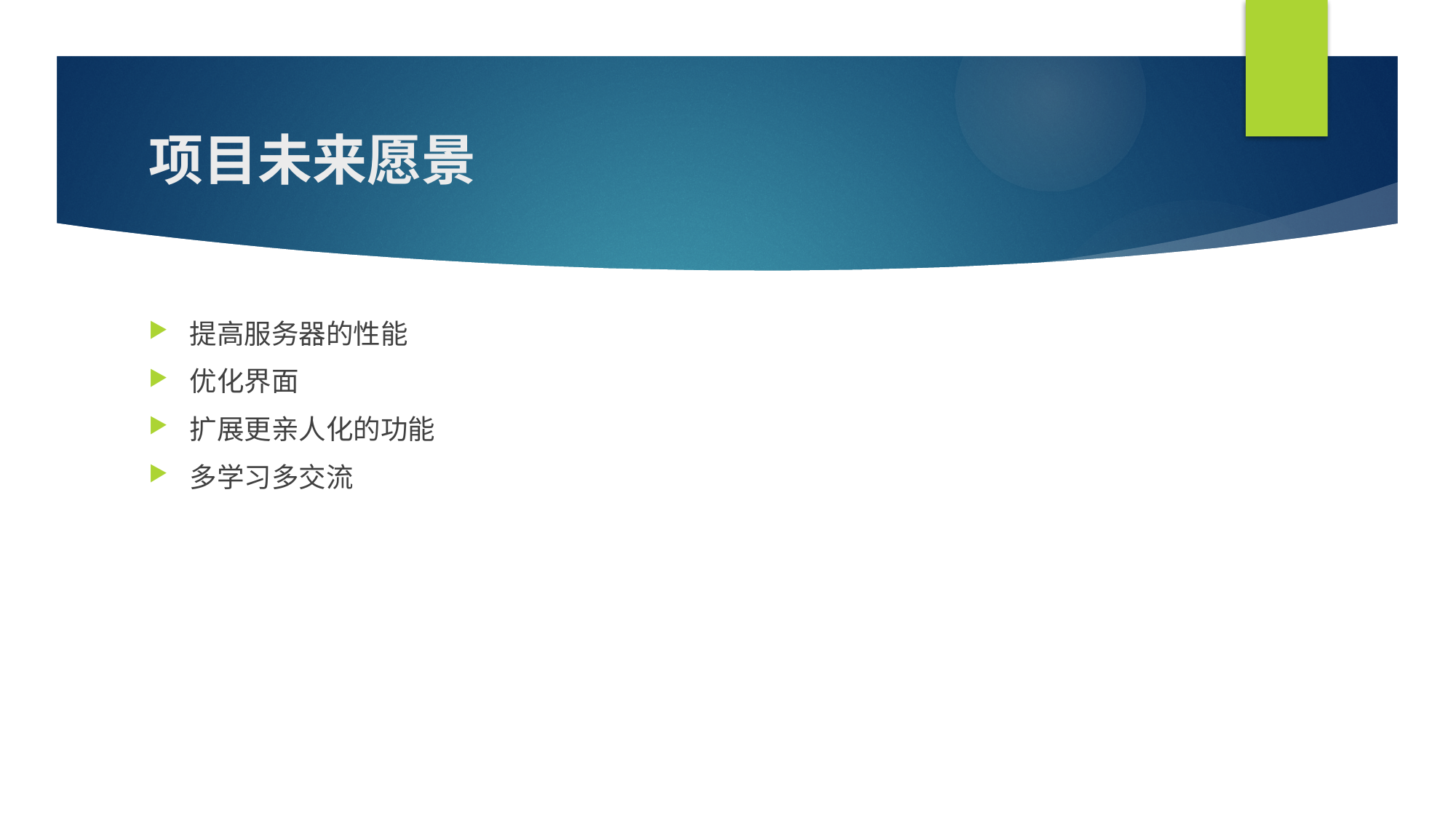

# 项目未来愿景
提高服务器的性能
优化界面
扩展更亲人化的功能
多学习多交流